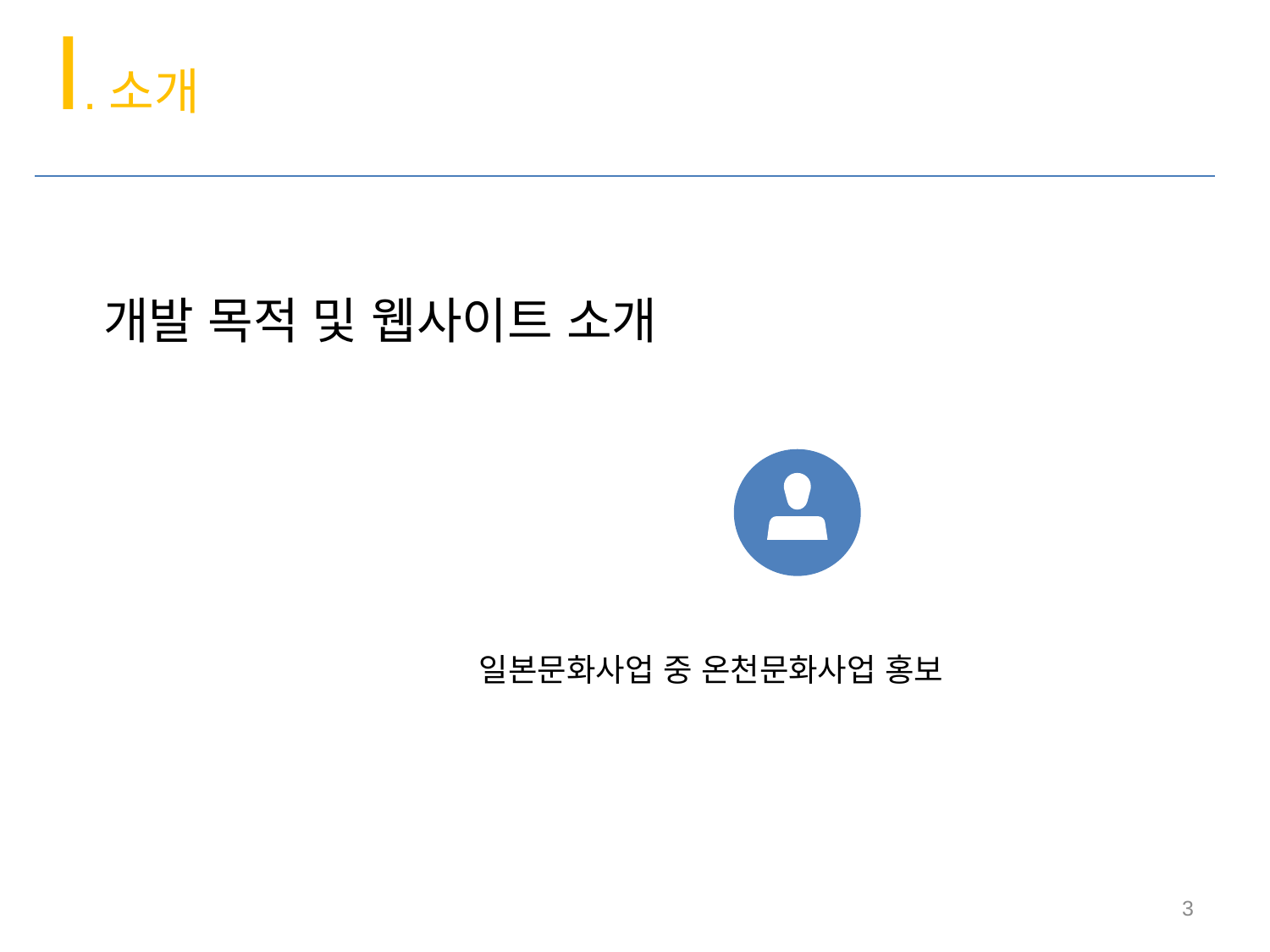

I.소개
개발 목적 및 웹사이트 소개

일본문화사업 중 온천문화사업 홍보
3